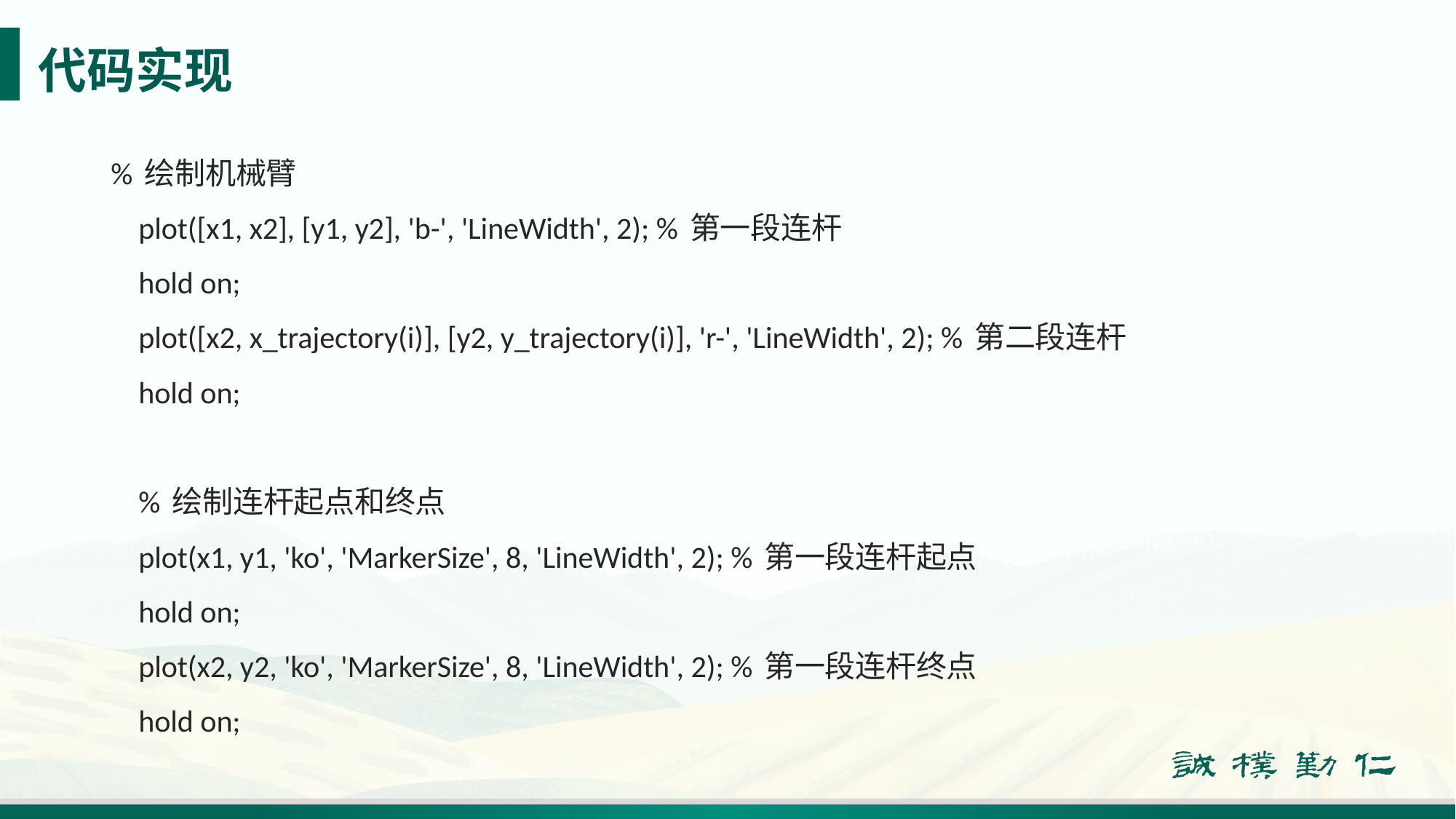

代码实现
% 绘制机械臂
    plot([x1, x2], [y1, y2], 'b-', 'LineWidth', 2); % 第一段连杆
    hold on;
    plot([x2, x_trajectory(i)], [y2, y_trajectory(i)], 'r-', 'LineWidth', 2); % 第二段连杆
    hold on;

    % 绘制连杆起点和终点
    plot(x1, y1, 'ko', 'MarkerSize', 8, 'LineWidth', 2); % 第一段连杆起点
    hold on;
    plot(x2, y2, 'ko', 'MarkerSize', 8, 'LineWidth', 2); % 第一段连杆终点
    hold on;